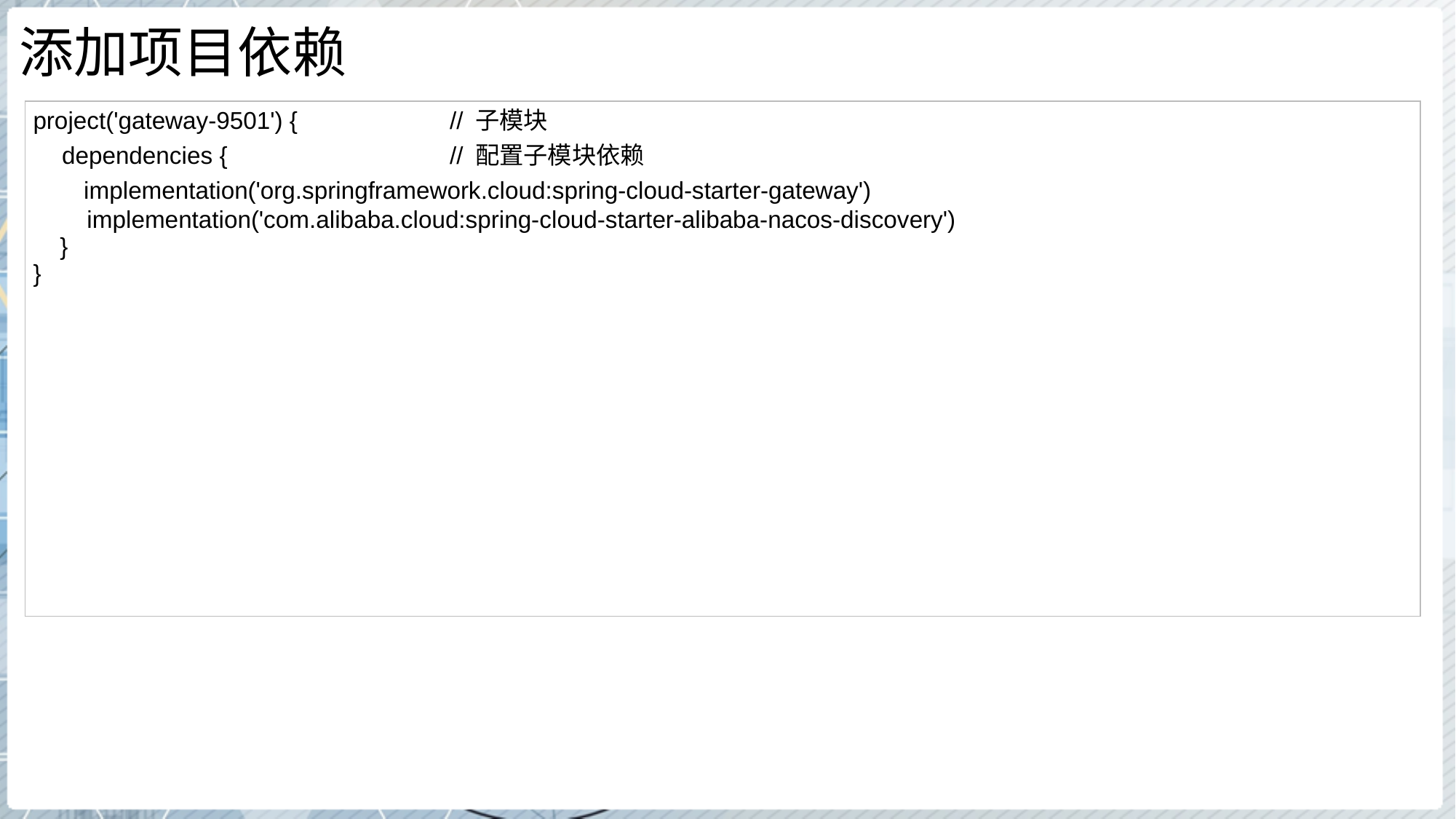

# 添加项目依赖
| project('gateway-9501') { // 子模块 dependencies { // 配置子模块依赖 implementation('org.springframework.cloud:spring-cloud-starter-gateway') implementation('com.alibaba.cloud:spring-cloud-starter-alibaba-nacos-discovery') } } |
| --- |